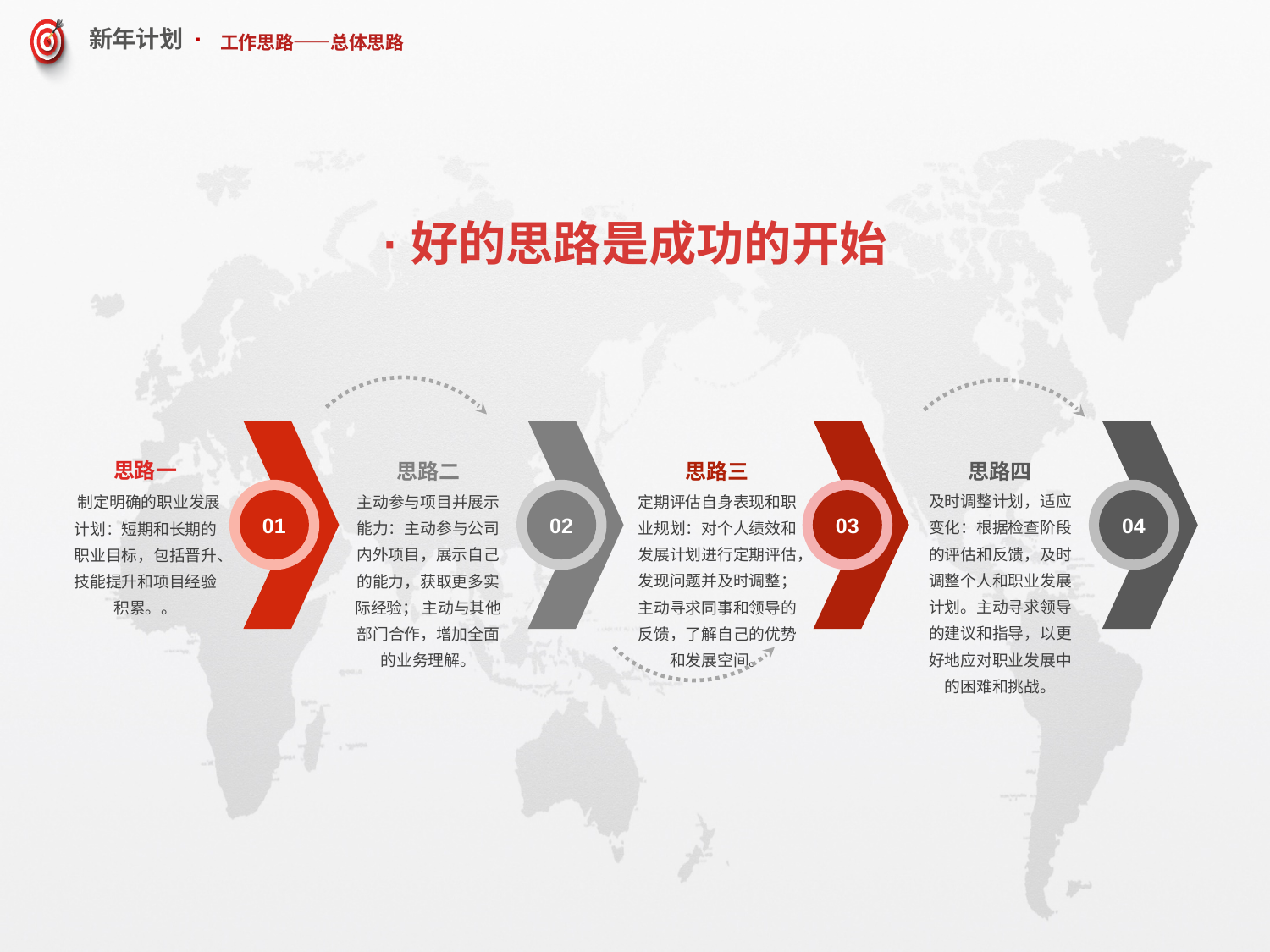

# 工作思路——总体思路
·好的思路是成功的开始

思路一
 制定明确的职业发展计划：短期和长期的职业目标，包括晋升、技能提升和项目经验积累。。
思路二
主动参与项目并展示能力：主动参与公司内外项目，展示自己的能力，获取更多实际经验； 主动与其他部门合作，增加全面的业务理解。
思路三
定期评估自身表现和职业规划：对个人绩效和发展计划进行定期评估，发现问题并及时调整；主动寻求同事和领导的反馈，了解自己的优势和发展空间。
思路四
及时调整计划，适应变化：根据检查阶段的评估和反馈，及时调整个人和职业发展计划。主动寻求领导的建议和指导，以更好地应对职业发展中的困难和挑战。

01

02

03

04